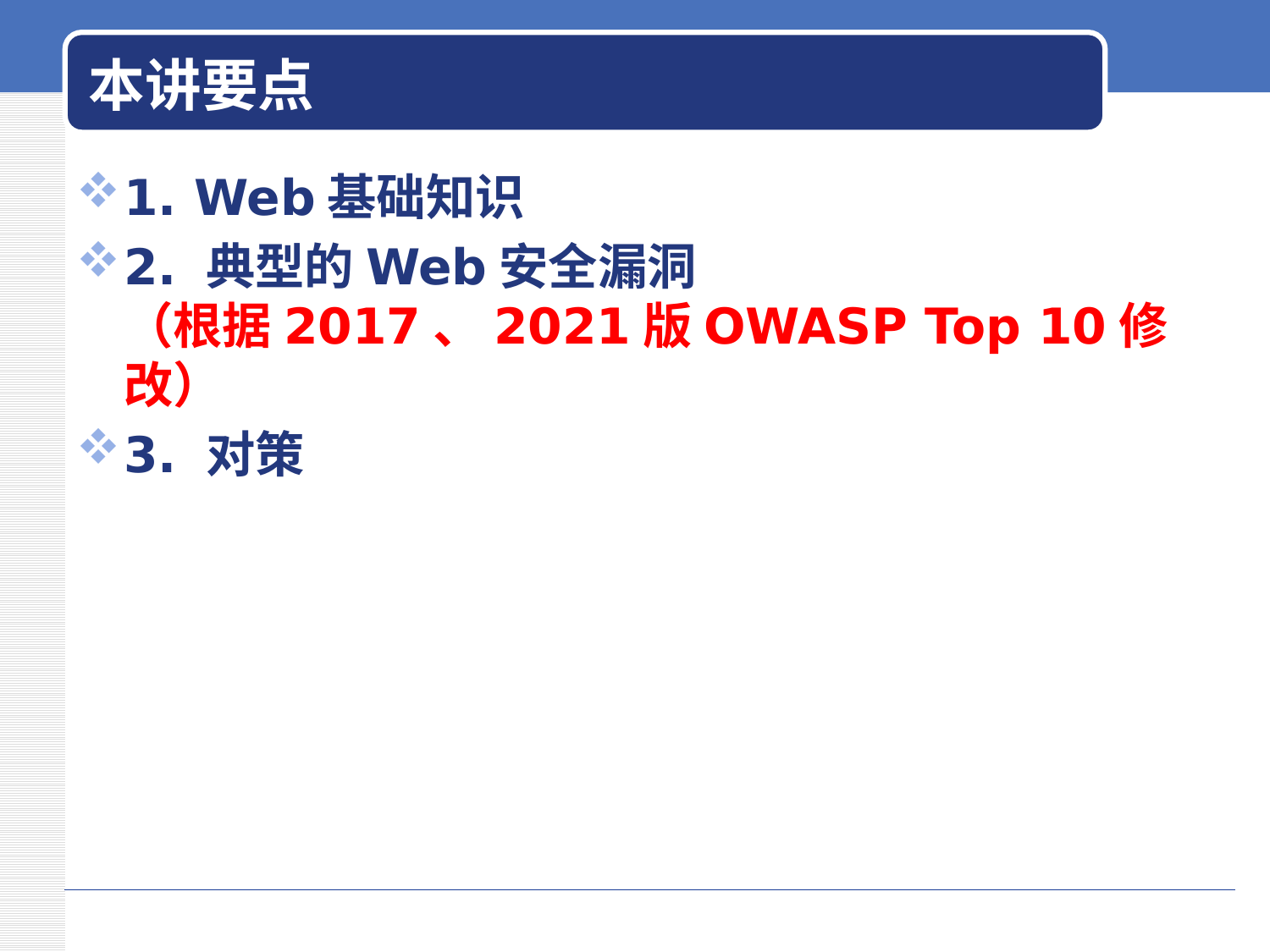

# 本讲要点
1. Web基础知识
2. 典型的Web安全漏洞
（根据2017、2021版OWASP Top 10修改）
3. 对策